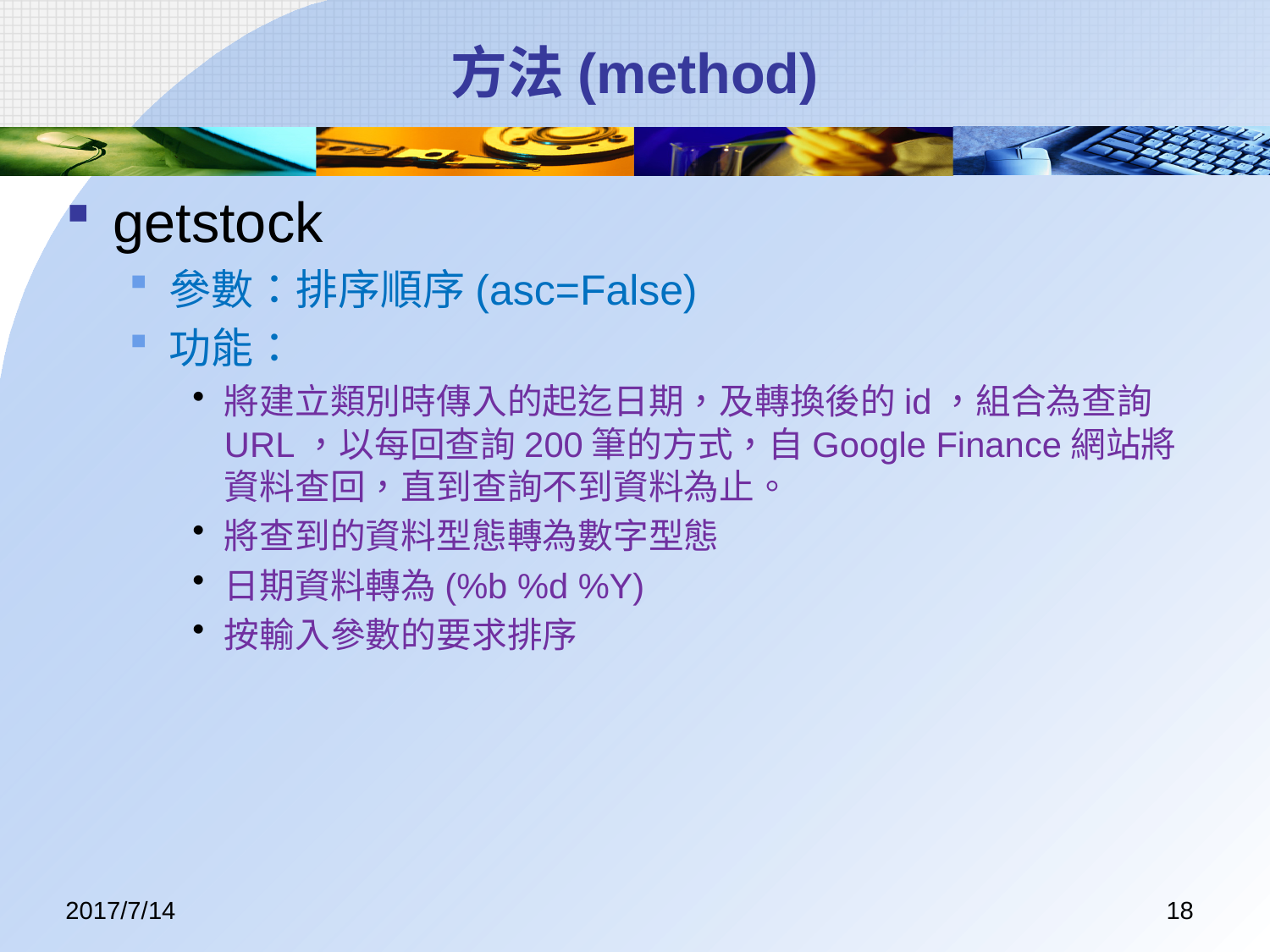

# 方法(method)
getstock
參數：排序順序(asc=False)
功能：
將建立類別時傳入的起迄日期，及轉換後的id，組合為查詢URL，以每回查詢200筆的方式，自Google Finance網站將資料查回，直到查詢不到資料為止。
將查到的資料型態轉為數字型態
日期資料轉為(%b %d %Y)
按輸入參數的要求排序

2017/7/14
18